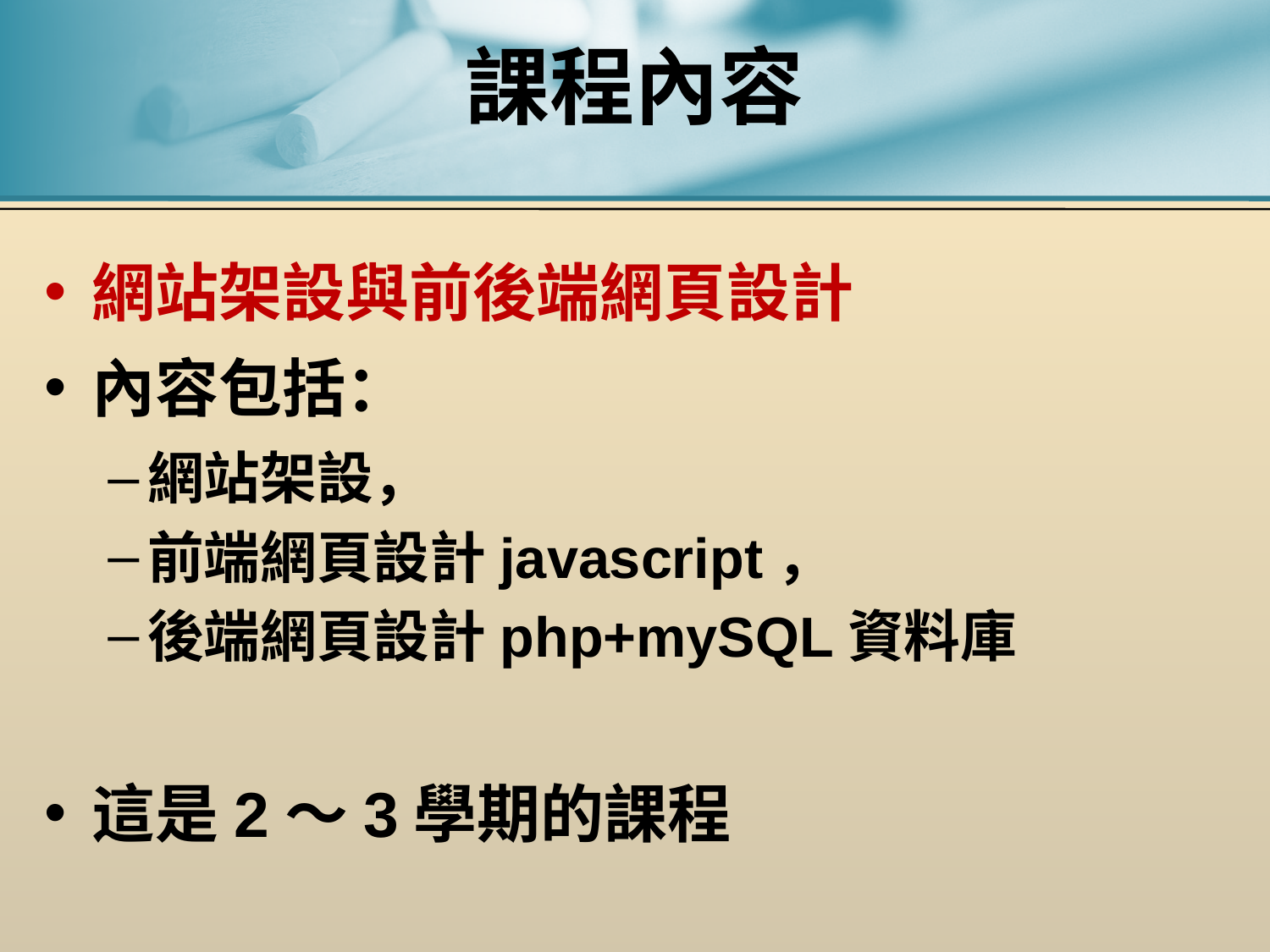

# 課程內容
網站架設與前後端網頁設計
內容包括：
網站架設，
前端網頁設計javascript，
後端網頁設計php+mySQL資料庫

這是2～3學期的課程